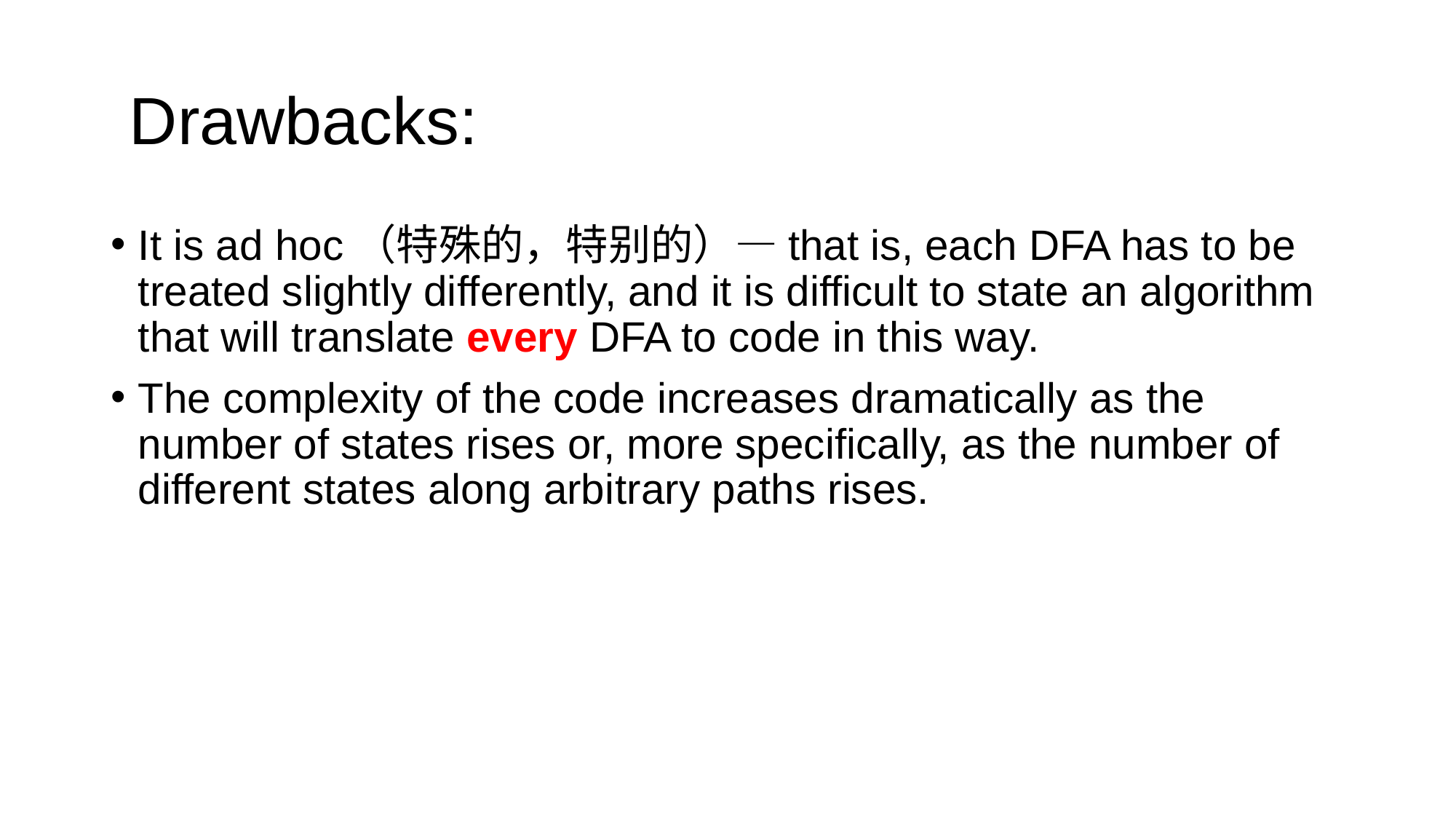

# Drawbacks:
It is ad hoc（特殊的，特别的）—that is, each DFA has to be treated slightly dif­ferently, and it is difficult to state an algorithm that will translate every DFA to code in this way.
The complexity of the code increases dramatically as the number of states rises or, more specifically, as the number of different states along arbi­trary paths rises.